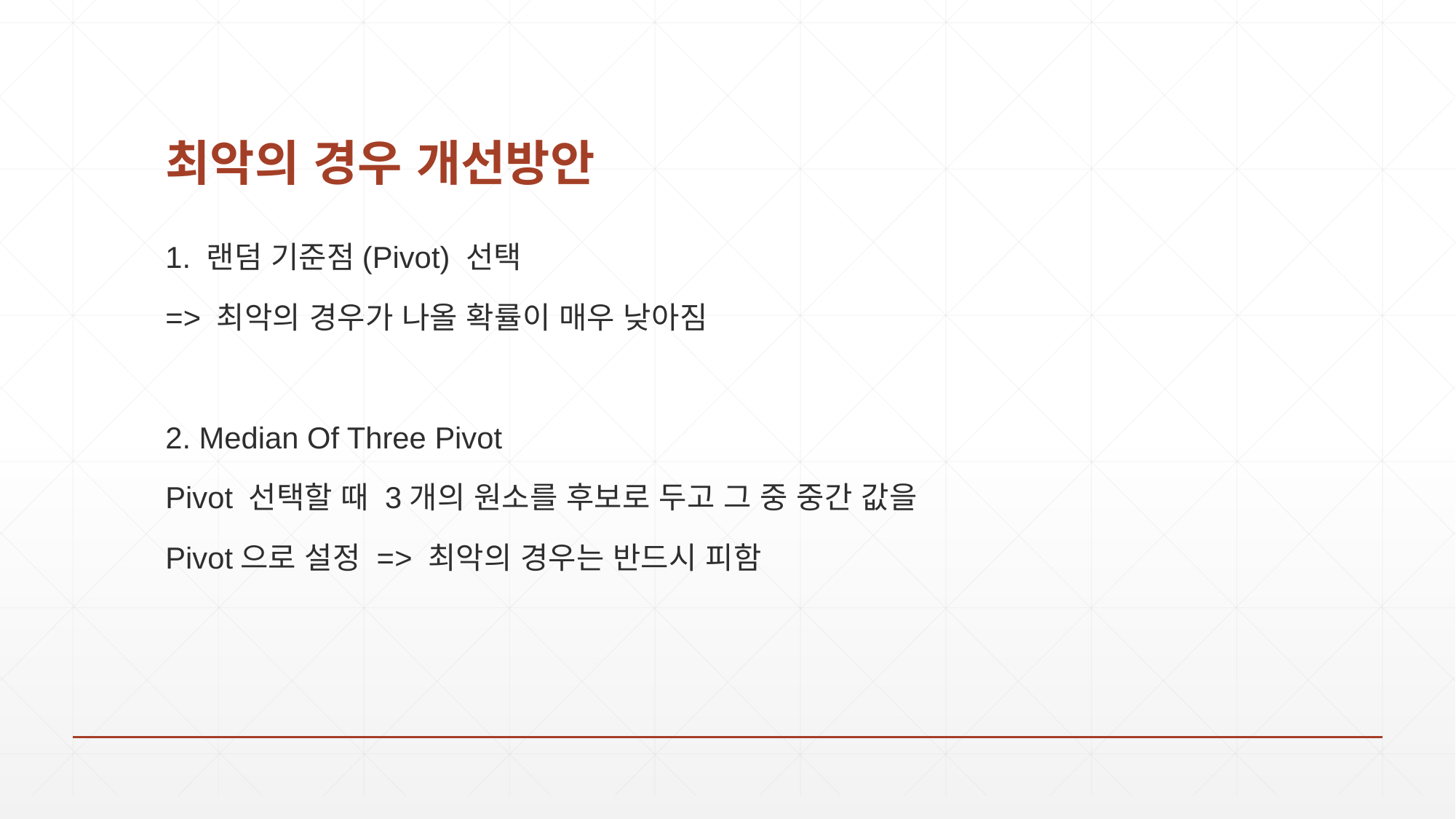

# 최악의 경우 개선방안
1. 랜덤 기준점(Pivot) 선택
=> 최악의 경우가 나올 확률이 매우 낮아짐

2. Median Of Three Pivot
Pivot 선택할 때 3개의 원소를 후보로 두고 그 중 중간 값을
Pivot으로 설정 => 최악의 경우는 반드시 피함